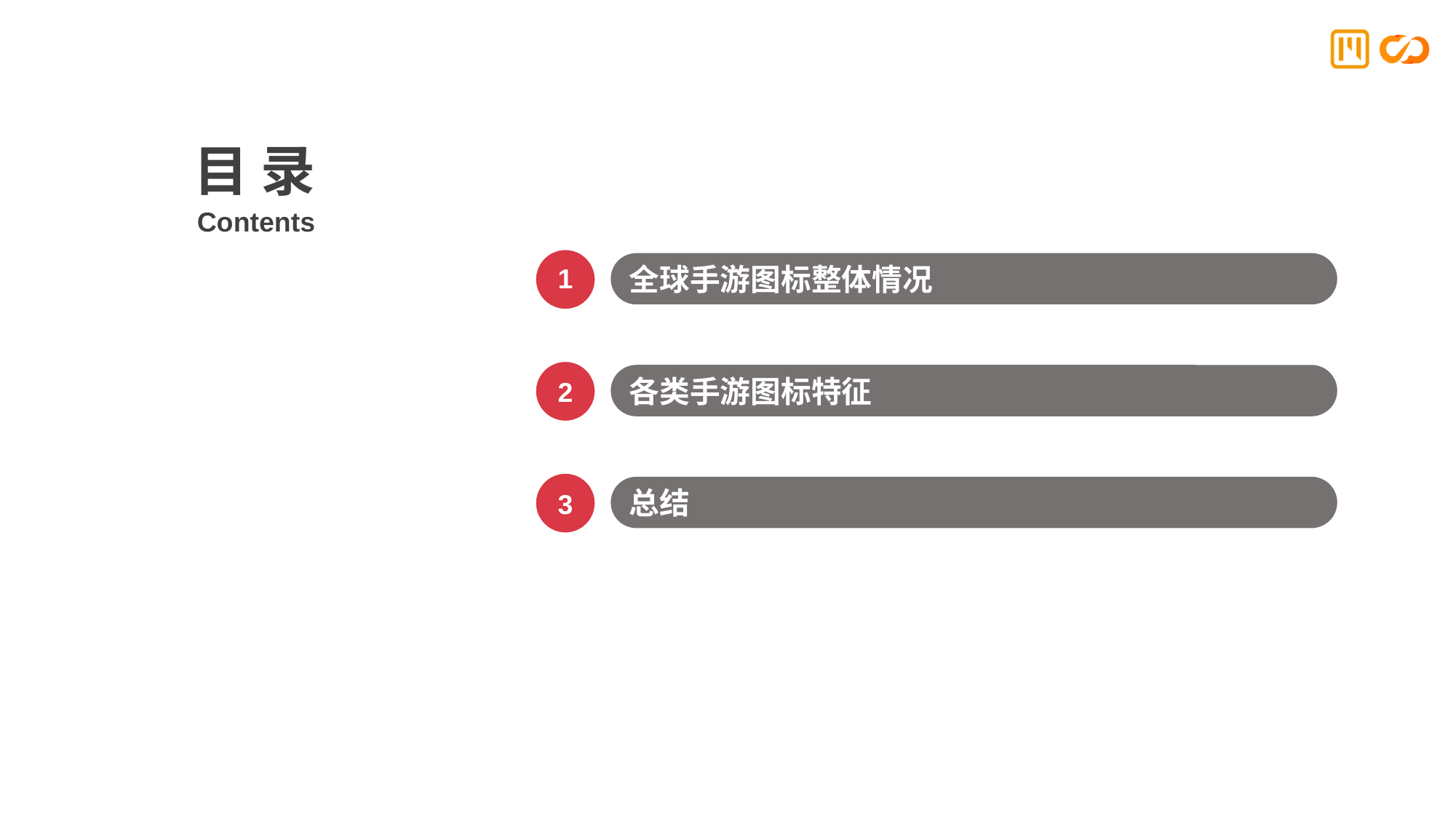

目 录
Contents
1
全球手游图标整体情况
2
各类手游图标特征
3
总结